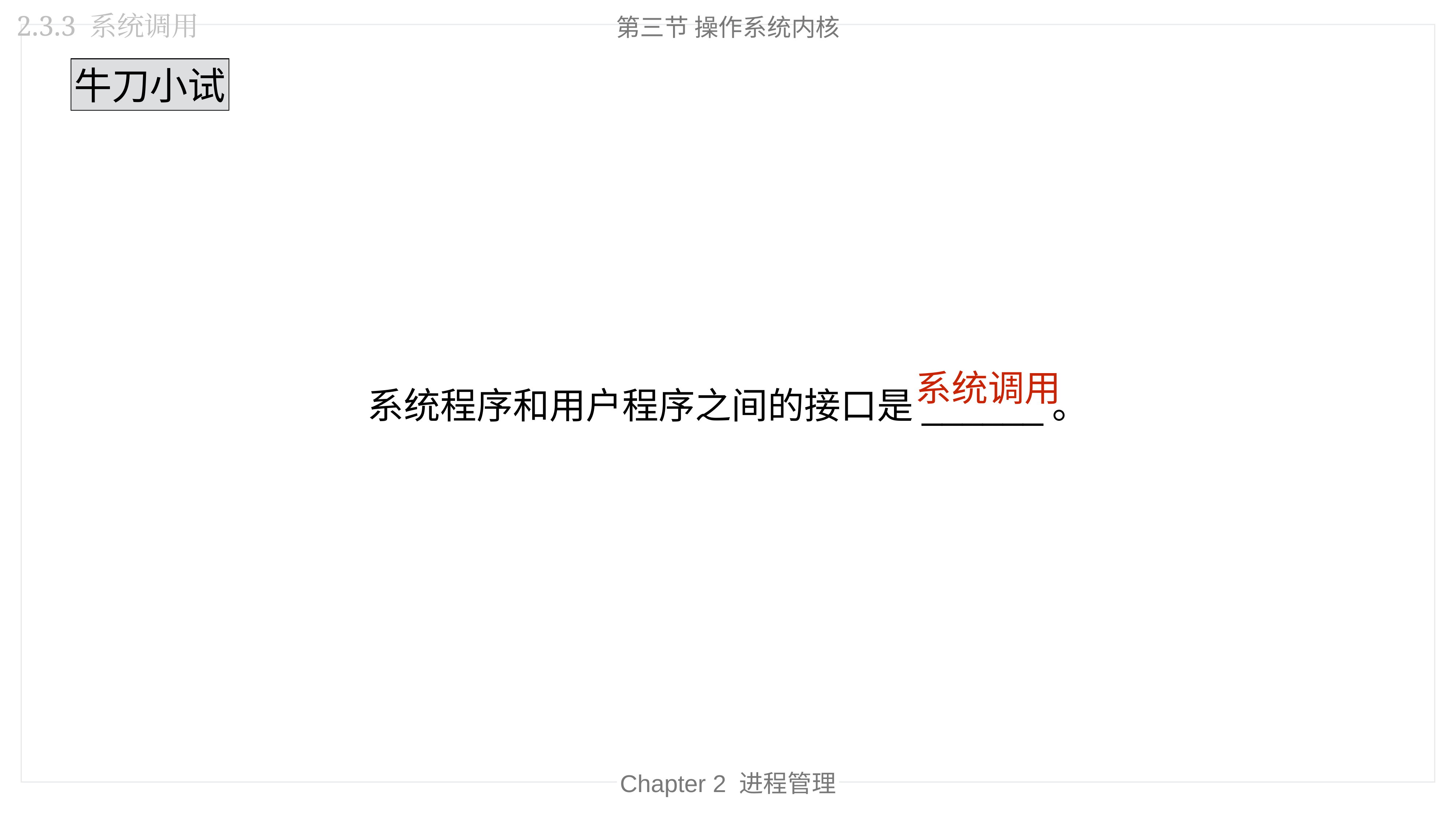

2.3.3 系统调用
第三节 操作系统内核
牛刀小试
系统调用
系统程序和用户程序之间的接口是______。
Chapter 2 进程管理